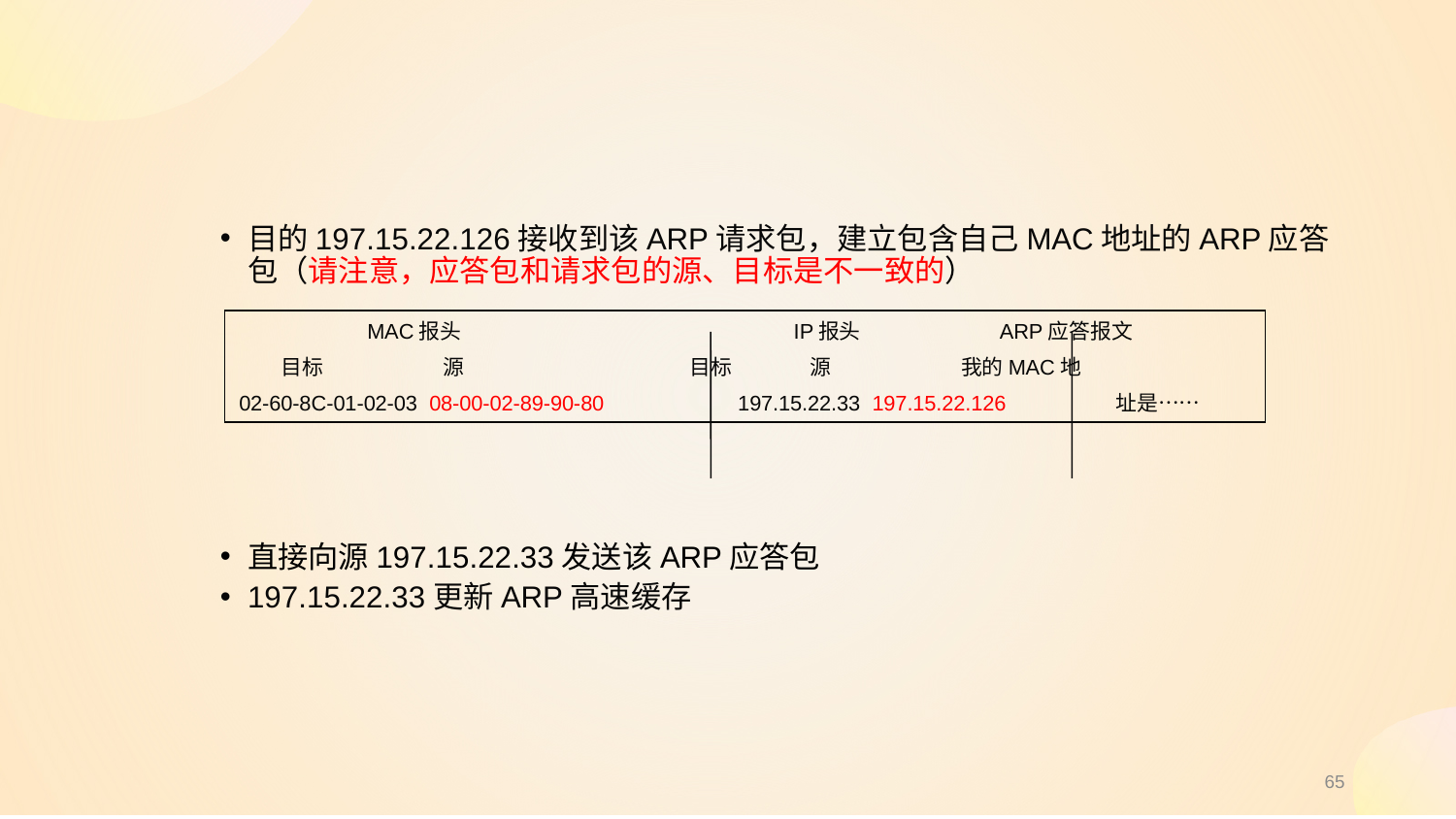

目的197.15.22.126接收到该ARP请求包，建立包含自己MAC地址的ARP应答包（请注意，应答包和请求包的源、目标是不一致的）

直接向源197.15.22.33发送该ARP应答包
197.15.22.33更新ARP高速缓存
                      MAC报头                                                                       IP报头                             ARP应答报文
        目标                          源                                                 目标                 源                            我的MAC地
02-60-8C-01-02-03  08-00-02-89-90-80                       197.15.22.33  197.15.22.126                  址是……

65